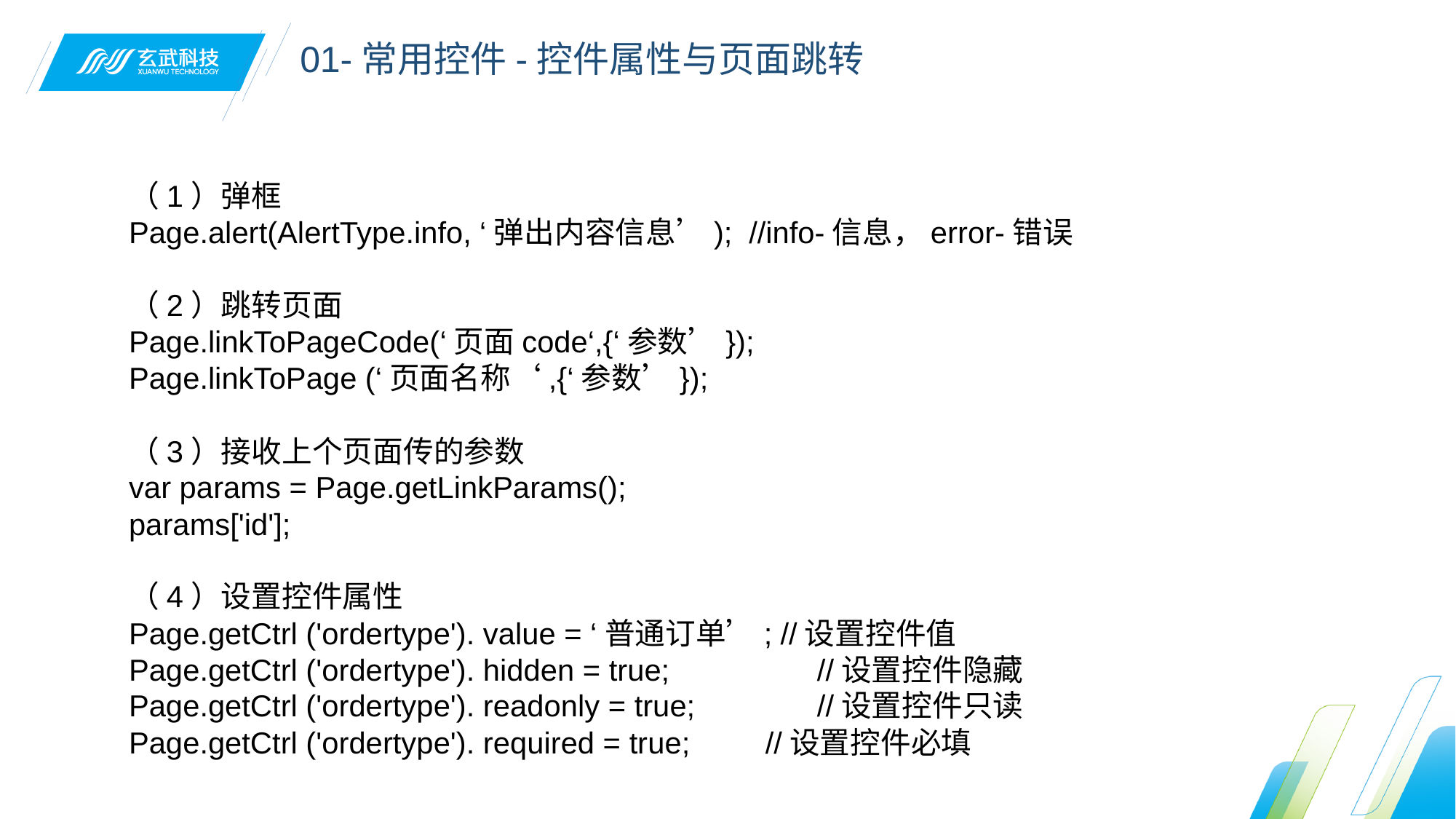

01-常用控件-控件属性与页面跳转
（1）弹框
Page.alert(AlertType.info, ‘弹出内容信息’);  //info-信息，error-错误

（2）跳转页面
Page.linkToPageCode(‘页面code‘,{‘参数’});
Page.linkToPage (‘页面名称‘,{‘参数’});

（3）接收上个页面传的参数
var params = Page.getLinkParams();
params['id'];

（4）设置控件属性
Page.getCtrl ('ordertype'). value = ‘普通订单’; //设置控件值
Page.getCtrl ('ordertype'). hidden = true;   	    //设置控件隐藏
Page.getCtrl ('ordertype'). readonly = true;    	    //设置控件只读
Page.getCtrl ('ordertype'). required = true;         //设置控件必填